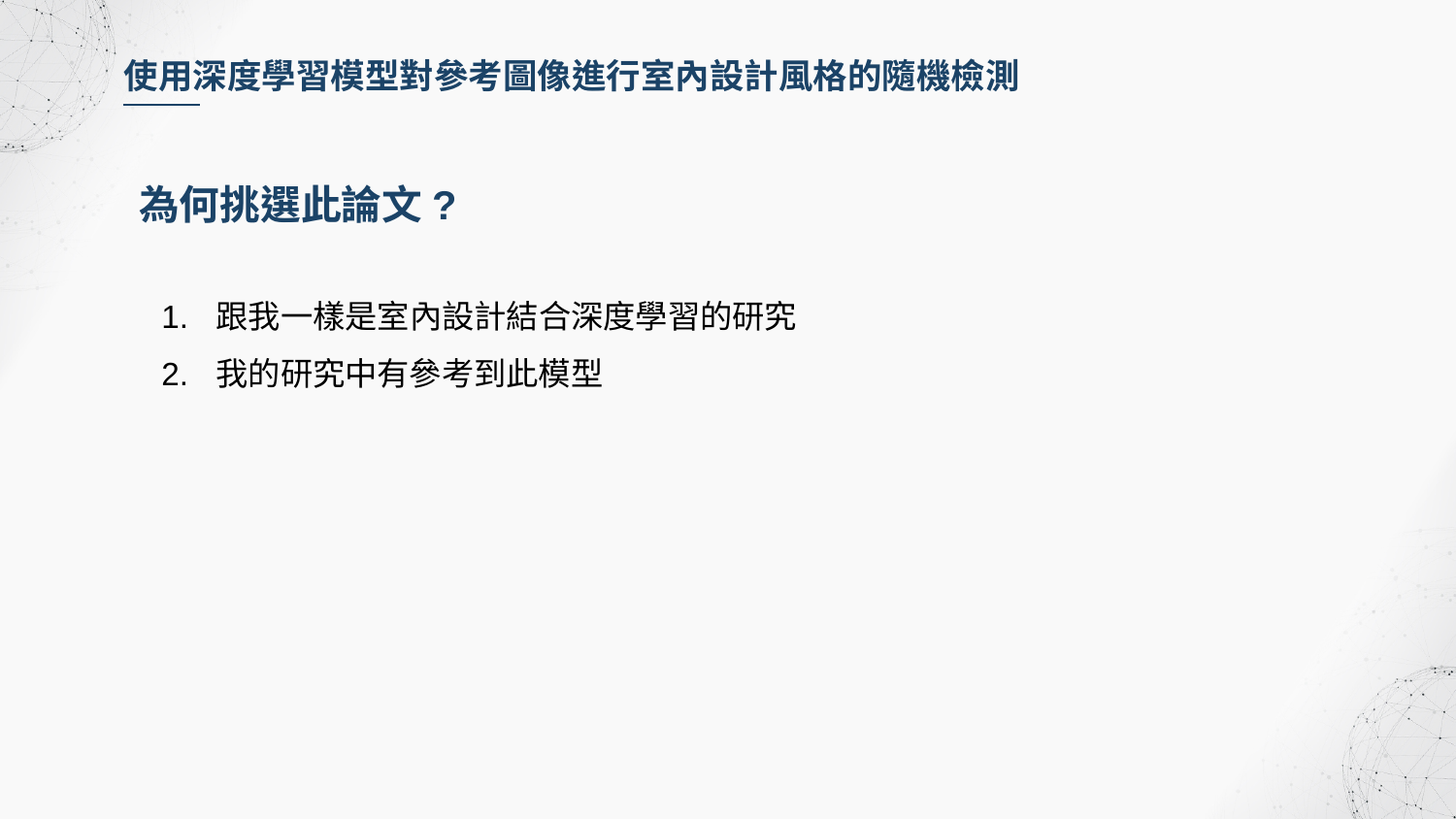

使用深度學習模型對參考圖像進行室內設計風格的隨機檢測
為何挑選此論文?
跟我一樣是室內設計結合深度學習的研究
我的研究中有參考到此模型